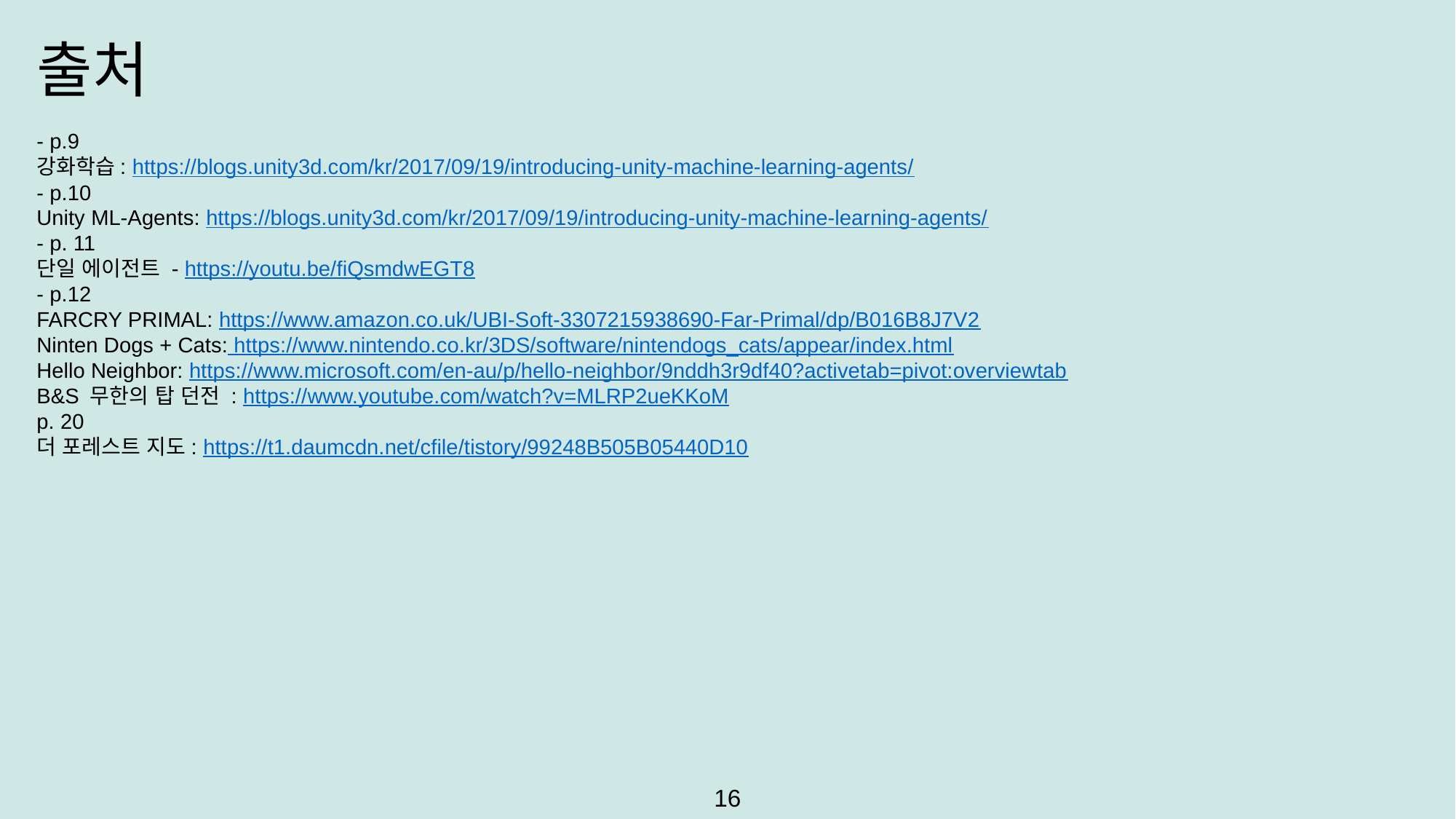

출처
- p.9
강화학습: https://blogs.unity3d.com/kr/2017/09/19/introducing-unity-machine-learning-agents/
- p.10
Unity ML-Agents: https://blogs.unity3d.com/kr/2017/09/19/introducing-unity-machine-learning-agents/
- p. 11
단일 에이전트 - https://youtu.be/fiQsmdwEGT8
- p.12
FARCRY PRIMAL: https://www.amazon.co.uk/UBI-Soft-3307215938690-Far-Primal/dp/B016B8J7V2
Ninten Dogs + Cats: https://www.nintendo.co.kr/3DS/software/nintendogs_cats/appear/index.html
Hello Neighbor: https://www.microsoft.com/en-au/p/hello-neighbor/9nddh3r9df40?activetab=pivot:overviewtab
B&S 무한의 탑 던전 : https://www.youtube.com/watch?v=MLRP2ueKKoM
p. 20
더 포레스트 지도: https://t1.daumcdn.net/cfile/tistory/99248B505B05440D10
16